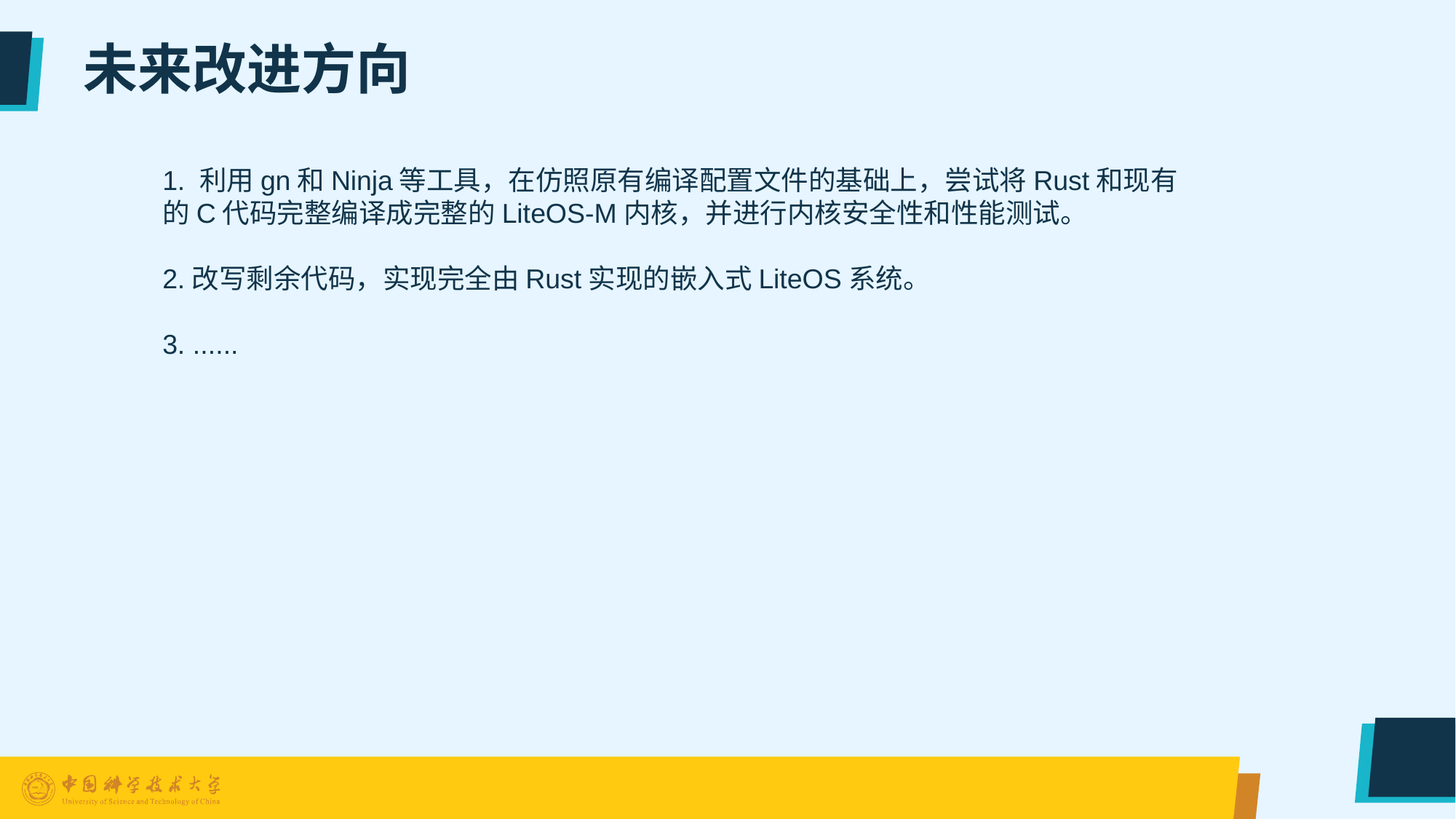

# 未来改进方向
1. 利用gn和Ninja等工具，在仿照原有编译配置文件的基础上，尝试将Rust和现有的C代码完整编译成完整的LiteOS-M内核，并进行内核安全性和性能测试。

2.改写剩余代码，实现完全由Rust实现的嵌入式LiteOS系统。

3. ......
32